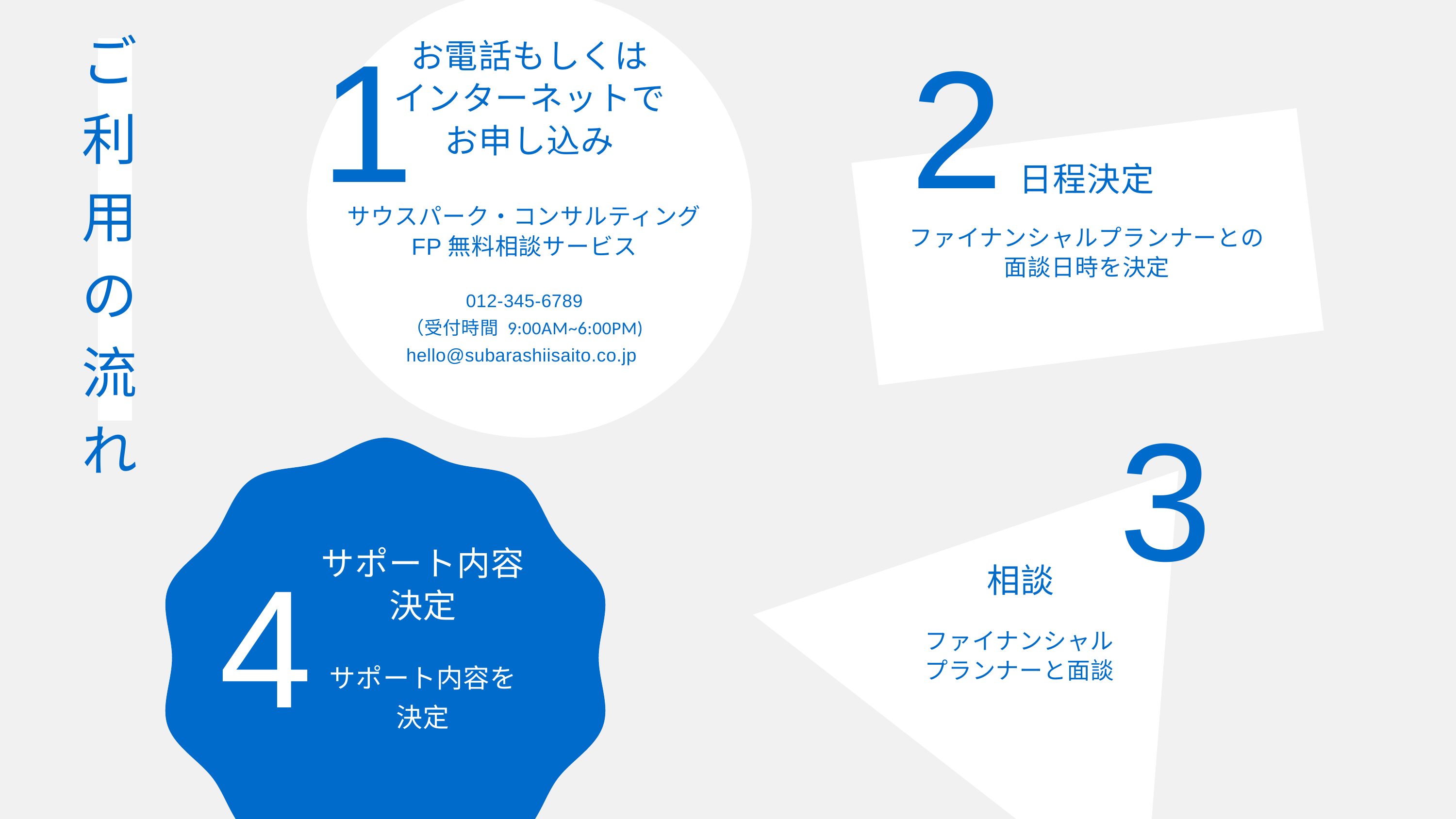

ご利用の流れ
お電話もしくは
インターネットで
お申し込み
1
2

日程決定
サウスパーク・コンサルティング
FP無料相談サービス
012-345-6789
（受付時間 9:00AM~6:00PM)
hello@subarashiisaito.co.jp
ファイナンシャルプランナーとの
面談日時を決定

3

サポート内容
決定
相談
4
ファイナンシャル
プランナーと面談
サポート内容を
決定